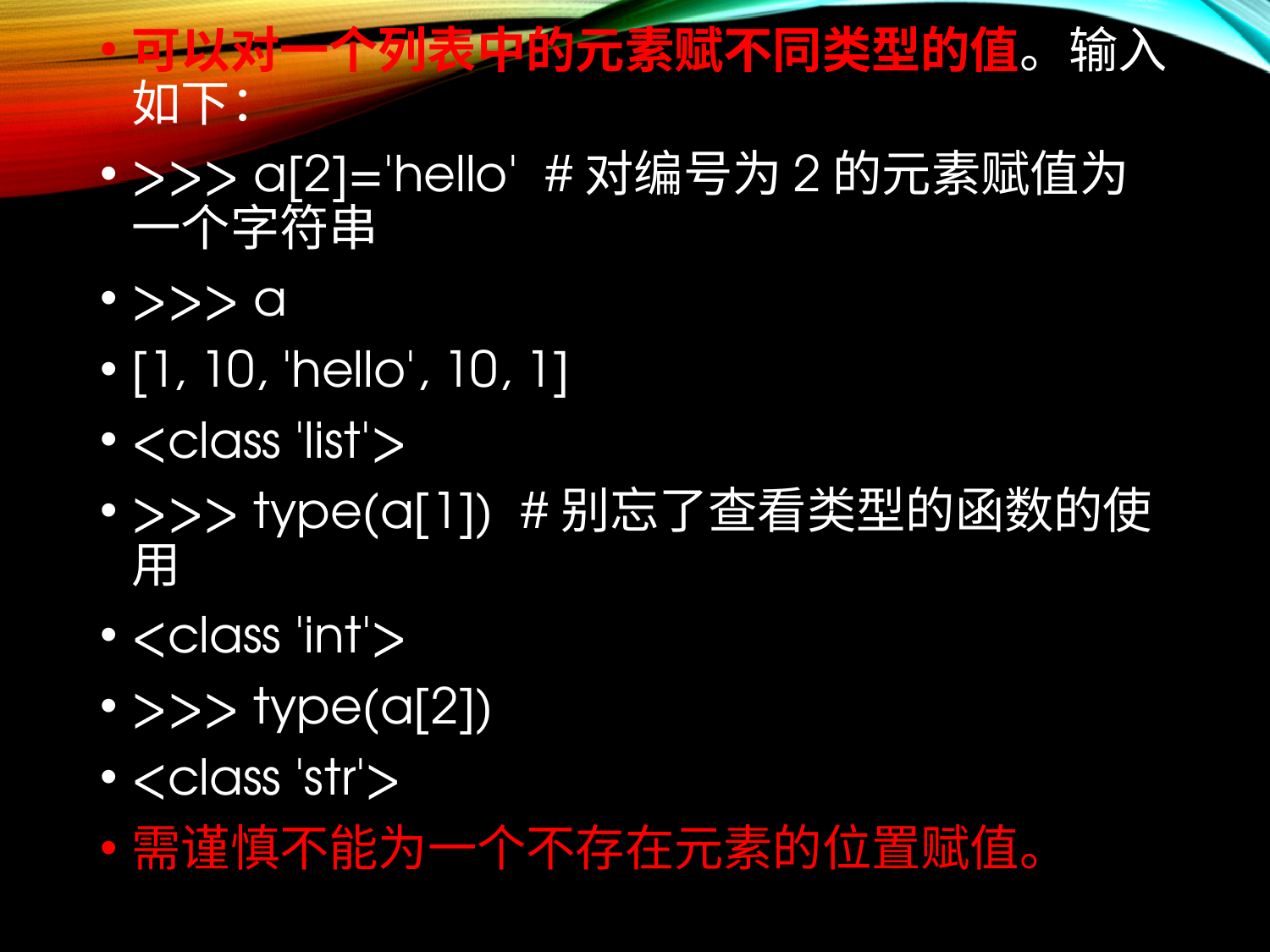

可以对一个列表中的元素赋不同类型的值。输入如下：
>>> a[2]='hello'  #对编号为2的元素赋值为一个字符串
>>> a
[1, 10, 'hello', 10, 1]
<class 'list'>
>>> type(a[1])  #别忘了查看类型的函数的使用
<class 'int'>
>>> type(a[2])
<class 'str'>
需谨慎不能为一个不存在元素的位置赋值。